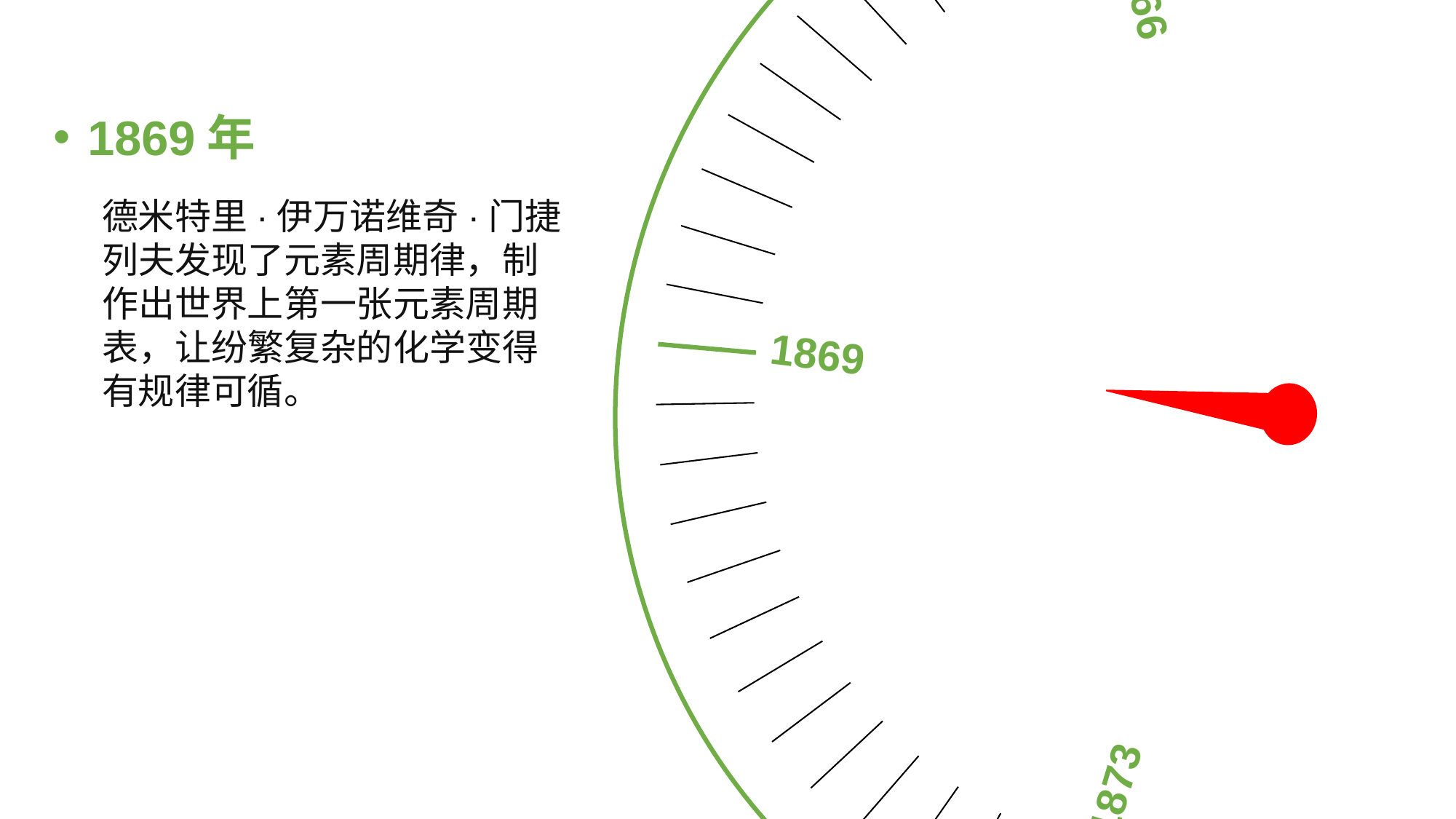

1865
1859
1866
1873
1869
1869年
德米特里·伊万诺维奇·门捷列夫发现了元素周期律，制作出世界上第一张元素周期表，让纷繁复杂的化学变得有规律可循。